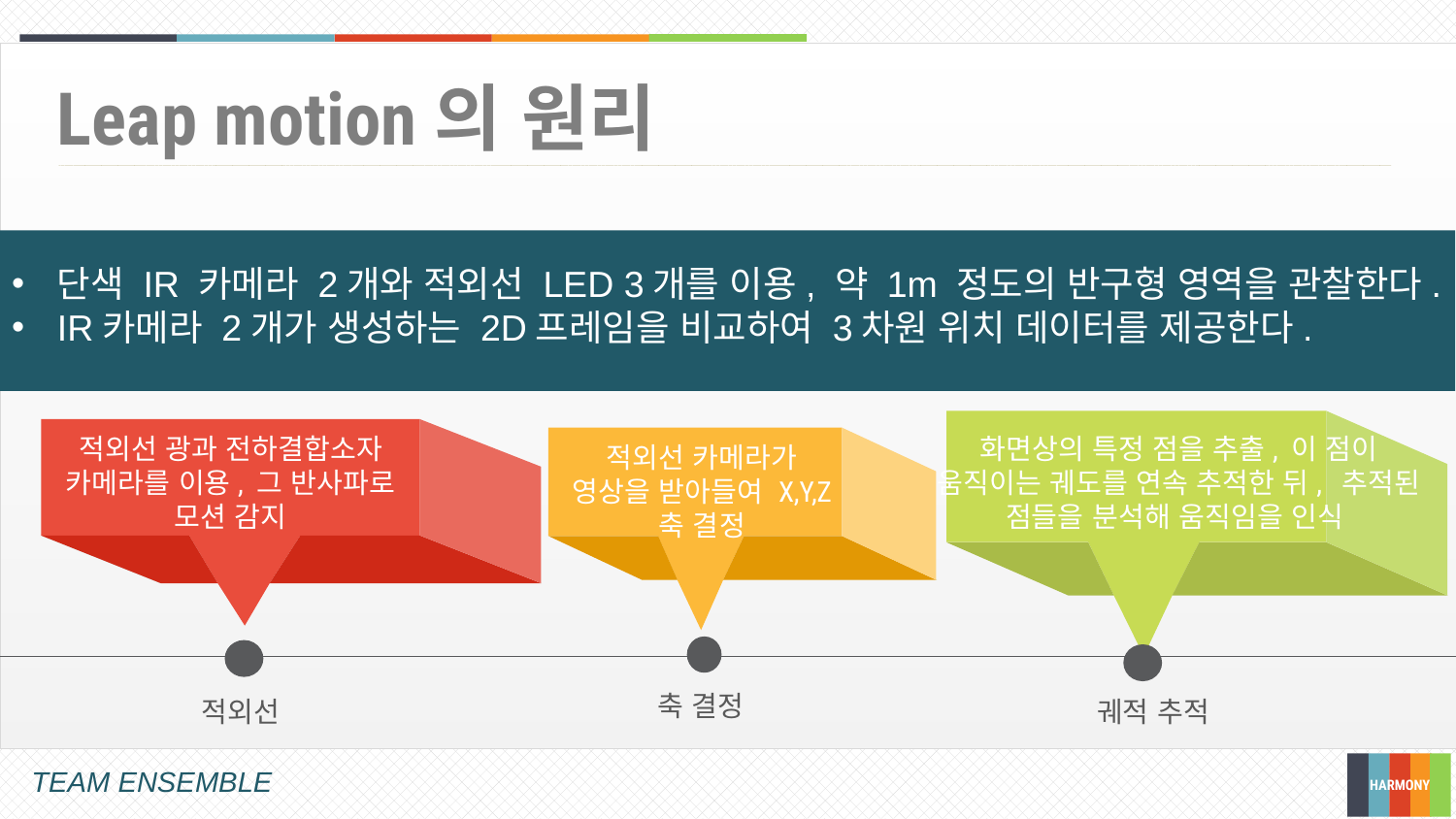

Leap motion의 원리

단색 IR 카메라 2개와 적외선 LED 3개를 이용, 약 1m 정도의 반구형 영역을 관찰한다.
IR카메라 2개가 생성하는 2D프레임을 비교하여 3차원 위치 데이터를 제공한다.

화면상의 특정 점을 추출, 이 점이 움직이는 궤도를 연속 추적한 뒤,  추적된 점들을 분석해 움직임을 인식
궤적 추적

적외선 광과 전하결합소자 카메라를 이용, 그 반사파로 모션 감지
적외선

적외선 카메라가 영상을 받아들여 X,Y,Z 축 결정

축 결정